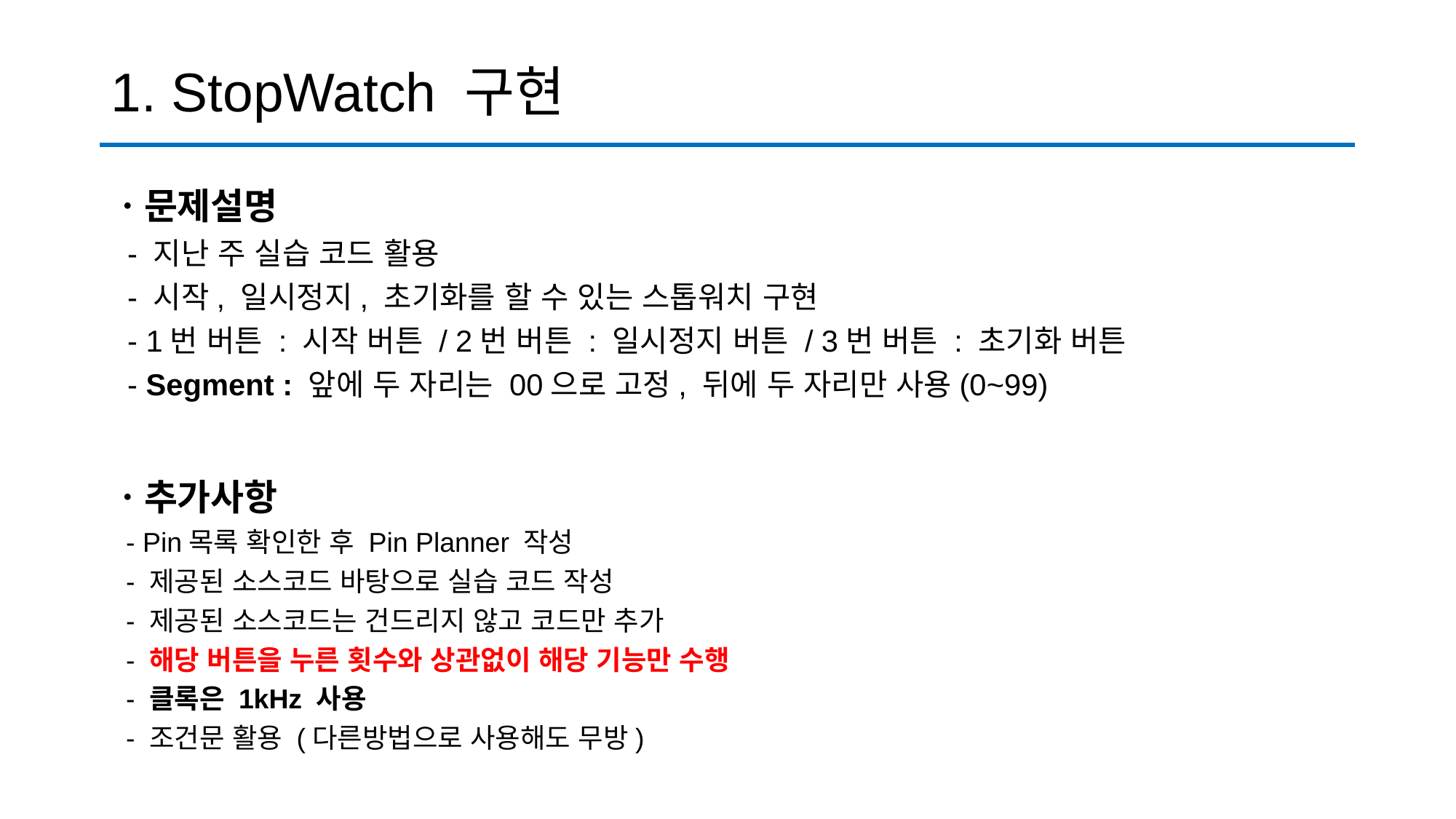

# 1. StopWatch 구현
ㆍ문제설명
  - 지난 주 실습 코드 활용
  - 시작, 일시정지, 초기화를 할 수 있는 스톱워치 구현
  - 1번 버튼 : 시작 버튼 / 2번 버튼 : 일시정지 버튼 / 3번 버튼 : 초기화 버튼
  - Segment : 앞에 두 자리는 00으로 고정, 뒤에 두 자리만 사용(0~99)

ㆍ추가사항
  - Pin목록 확인한 후 Pin Planner 작성
  - 제공된 소스코드 바탕으로 실습 코드 작성
  - 제공된 소스코드는 건드리지 않고 코드만 추가
  - 해당 버튼을 누른 횟수와 상관없이 해당 기능만 수행
  - 클록은 1kHz 사용
  - 조건문 활용 (다른방법으로 사용해도 무방)